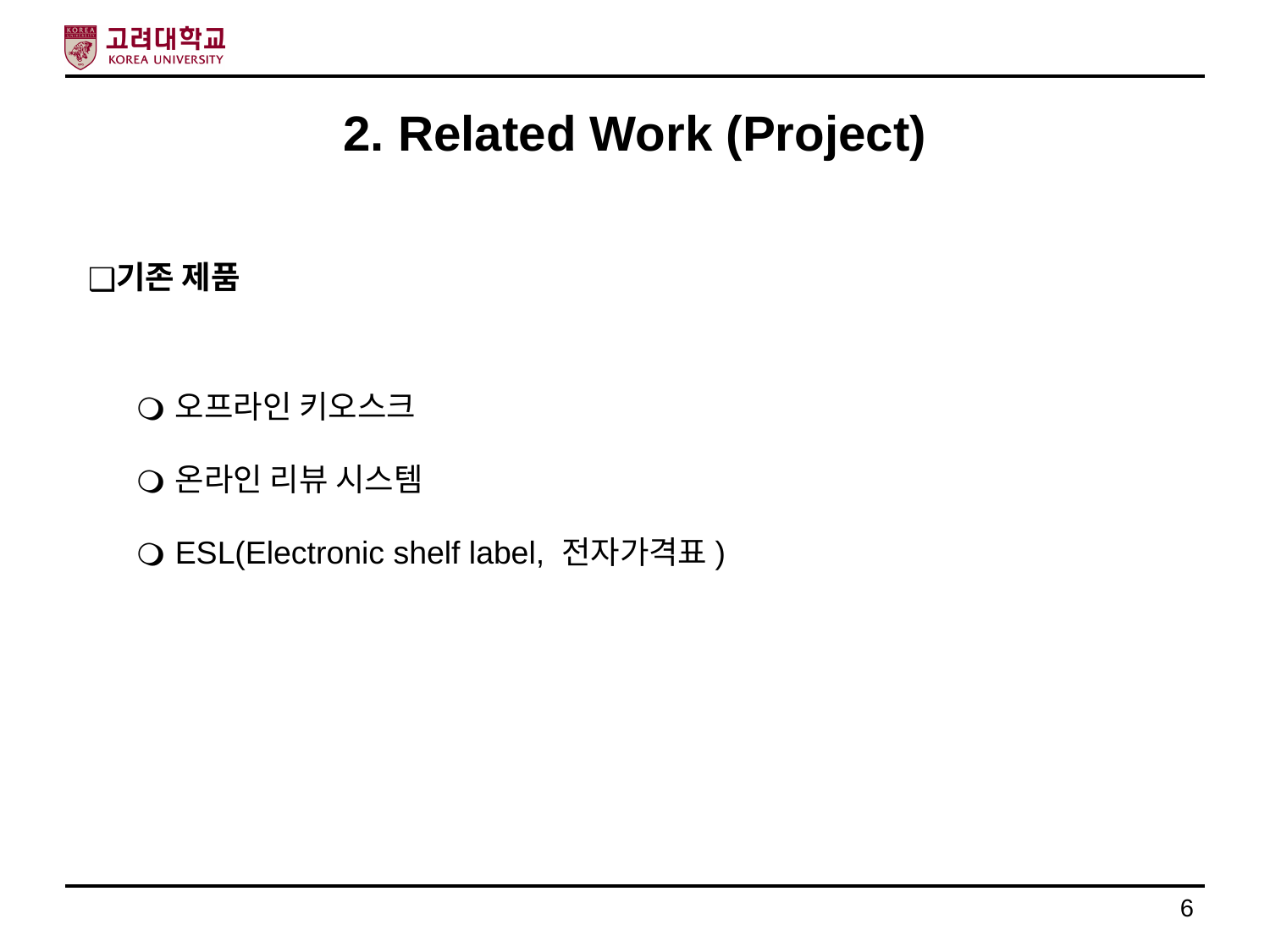

# 2. Related Work (Project)
기존 제품

오프라인 키오스크
온라인 리뷰 시스템
ESL(Electronic shelf label, 전자가격표)

6